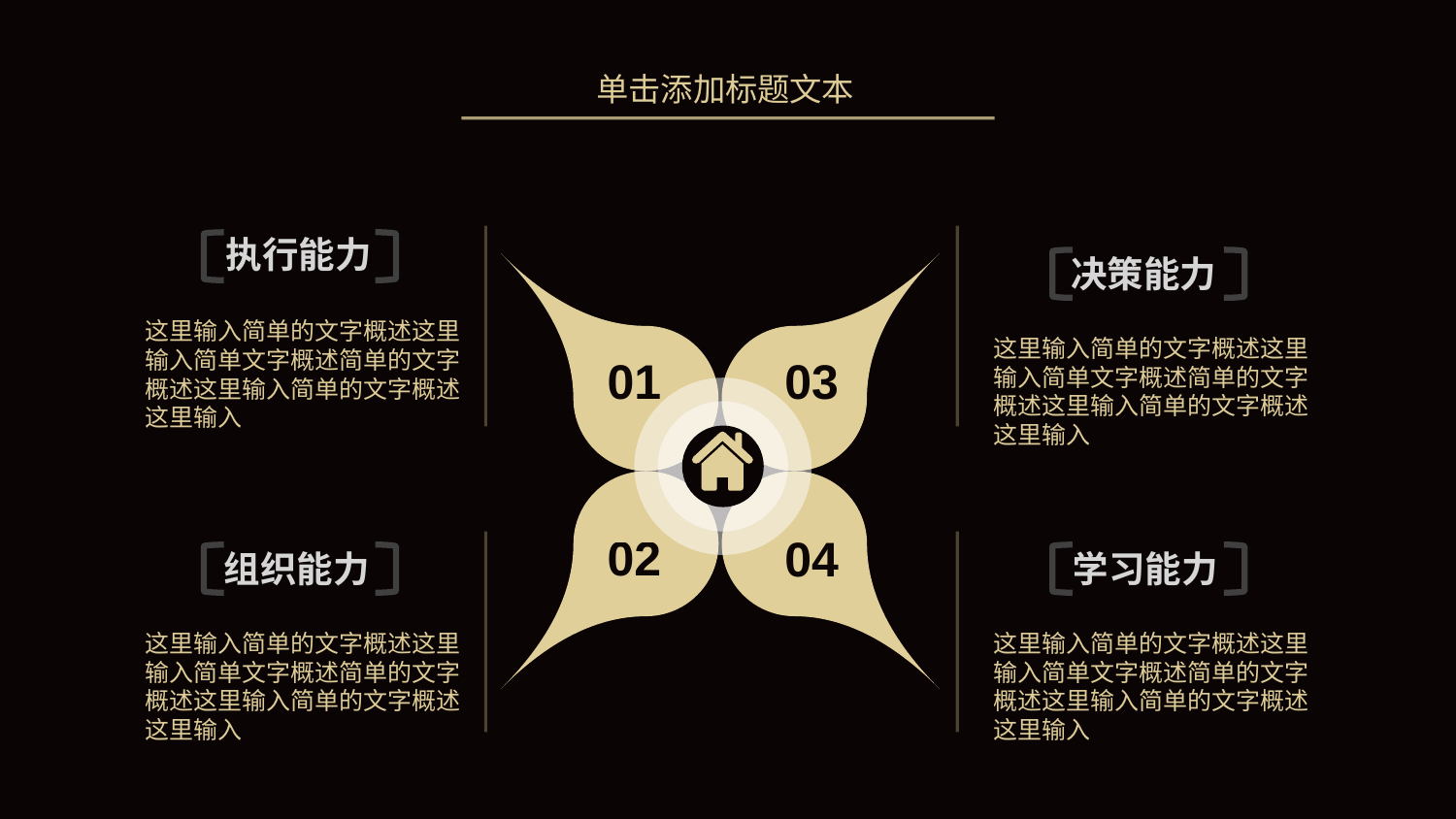

单击添加标题文本
执行能力

决策能力

这里输入简单的文字概述这里输入简单文字概述简单的文字概述这里输入简单的文字概述这里输入

01
这里输入简单的文字概述这里输入简单文字概述简单的文字概述这里输入简单的文字概述这里输入

03

04

02
组织能力

学习能力

这里输入简单的文字概述这里输入简单文字概述简单的文字概述这里输入简单的文字概述这里输入
这里输入简单的文字概述这里输入简单文字概述简单的文字概述这里输入简单的文字概述这里输入